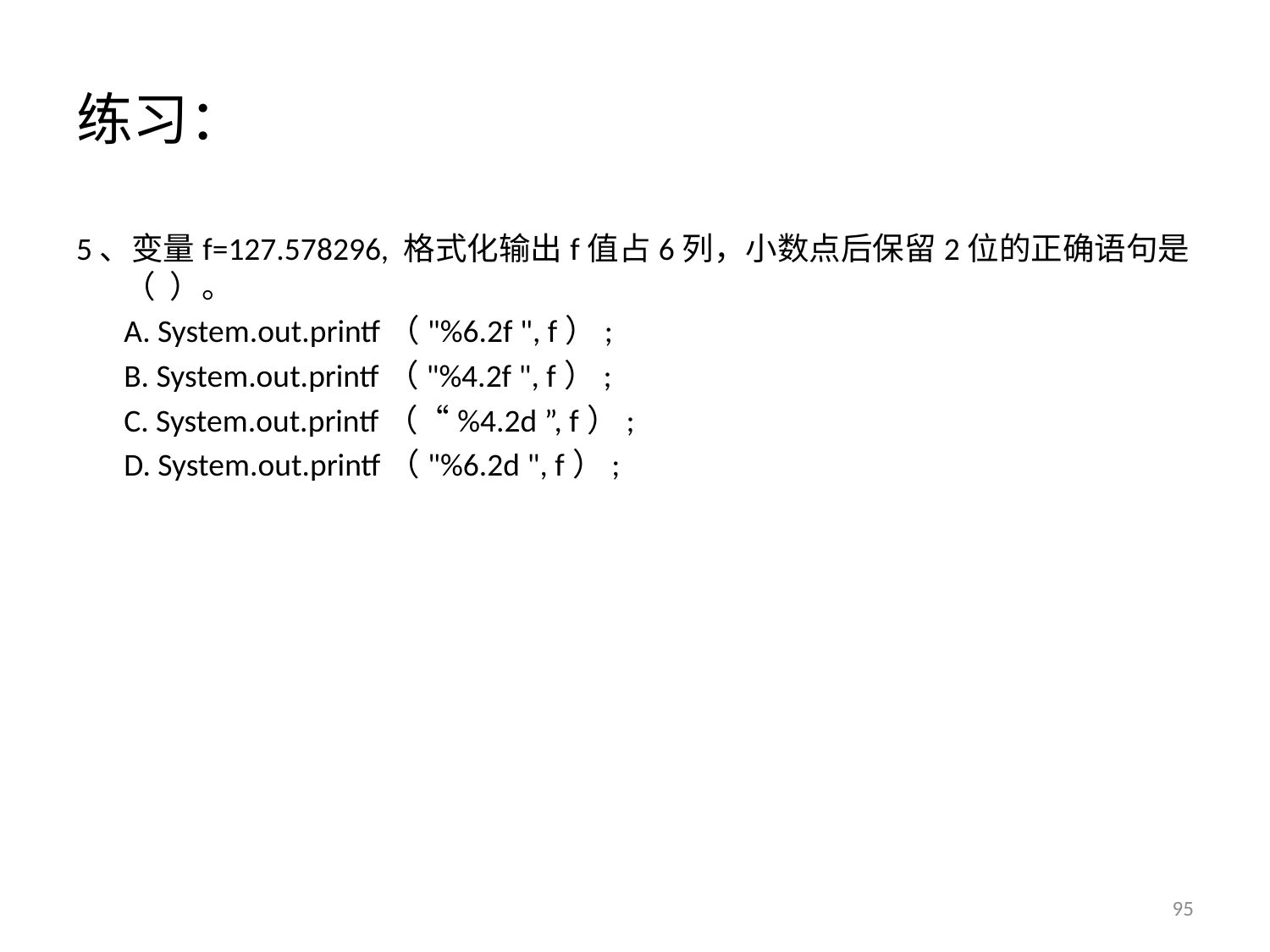

# 练习：
5、变量f=127.578296, 格式化输出f值占6列，小数点后保留2位的正确语句是（  ）。
	A. System.out.printf（"%6.2f ", f）;
	B. System.out.printf（"%4.2f ", f）;
	C. System.out.printf（“%4.2d ”, f）;
	D. System.out.printf（"%6.2d ", f）;
95